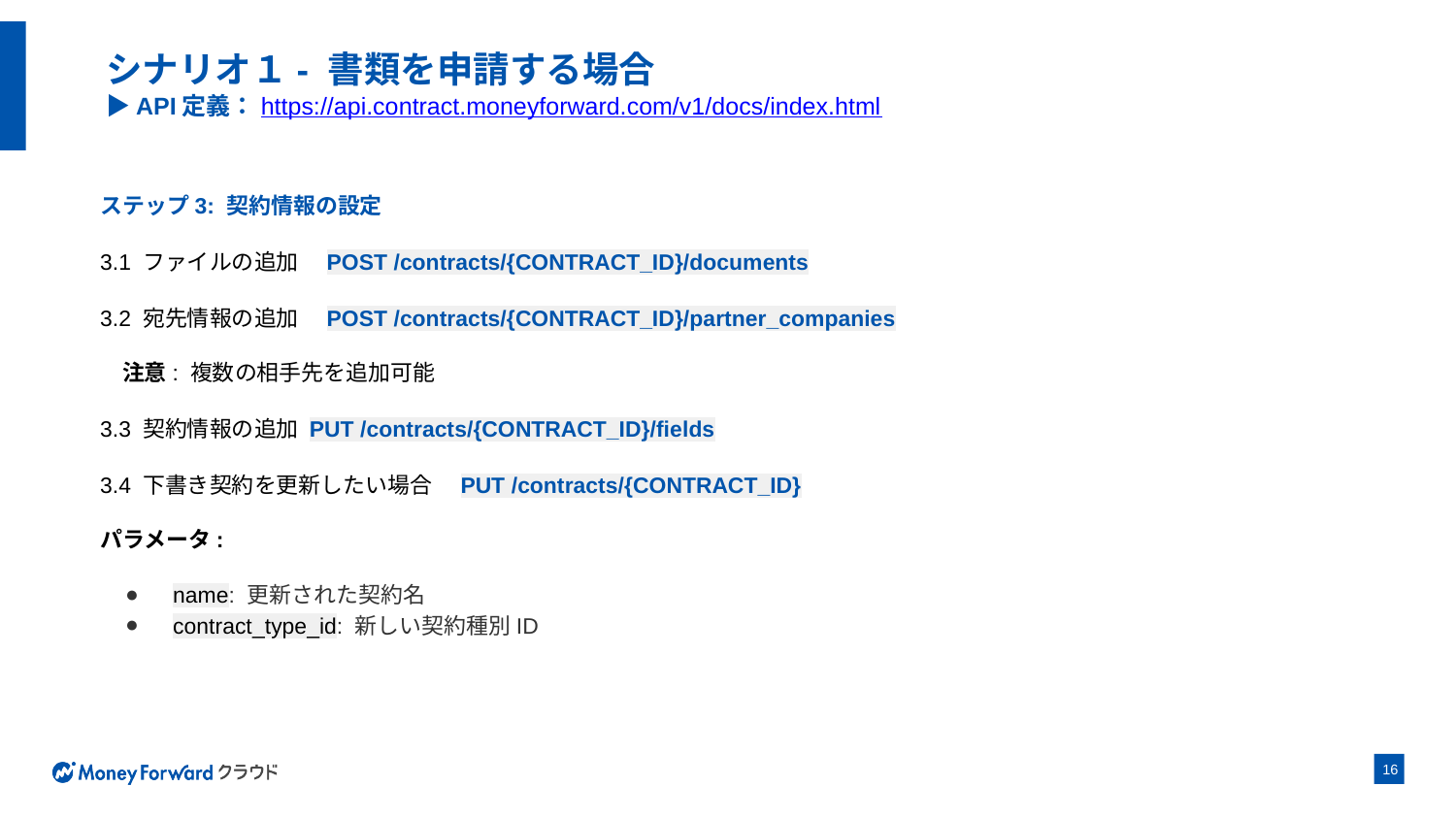

# シナリオ１- 書類を申請する場合 ▶API定義：https://api.contract.moneyforward.com/v1/docs/index.html
ステップ3: 契約情報の設定
3.1 ファイルの追加　POST /contracts/{CONTRACT_ID}/documents
3.2 宛先情報の追加　POST /contracts/{CONTRACT_ID}/partner_companies
注意: 複数の相手先を追加可能
3.3 契約情報の追加 PUT /contracts/{CONTRACT_ID}/fields
3.4 下書き契約を更新したい場合　PUT /contracts/{CONTRACT_ID}
パラメータ:
name: 更新された契約名
contract_type_id: 新しい契約種別ID

16